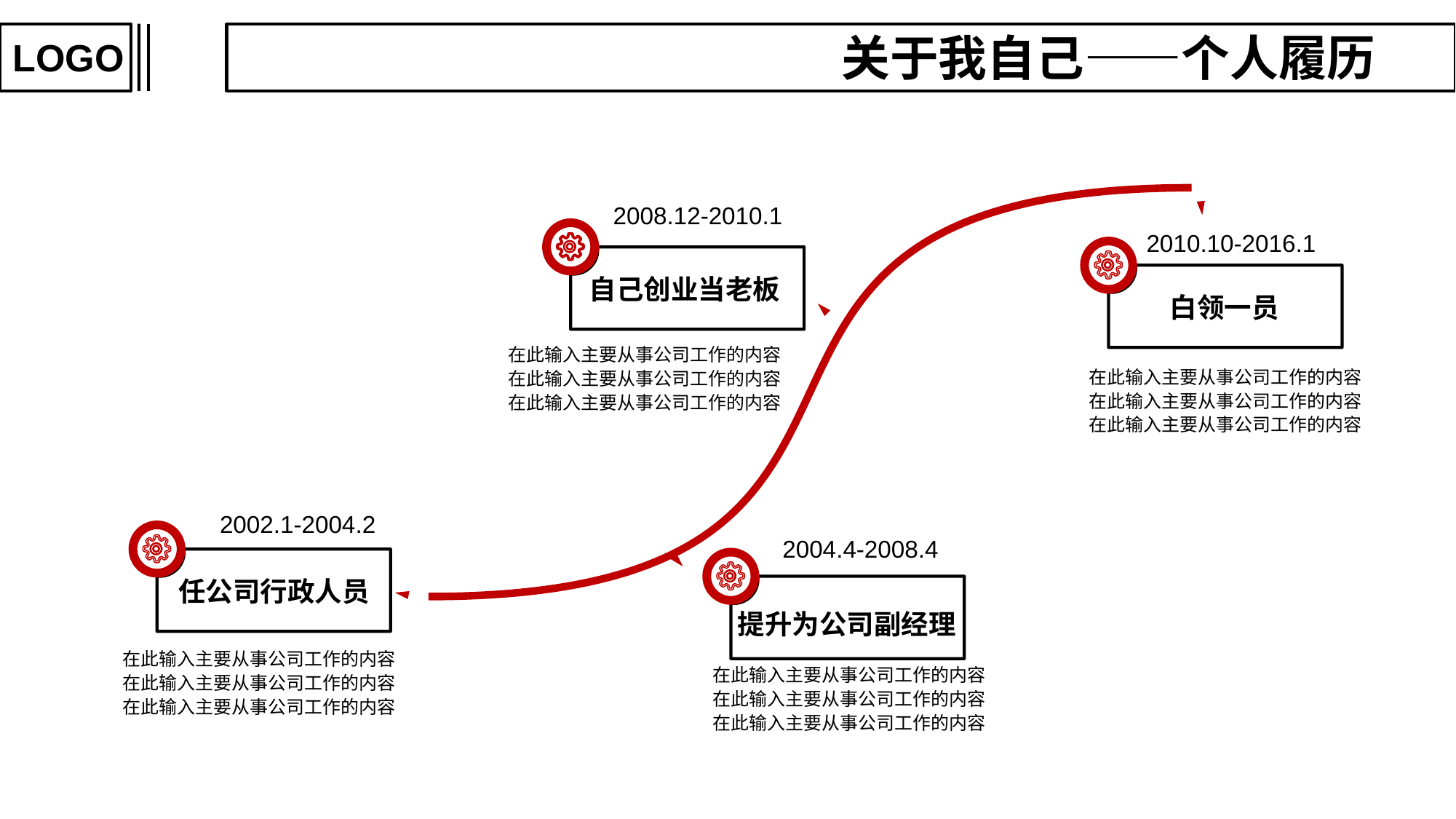

关于我自己——个人履历

LOGO
2008.12-2010.1

2010.10-2016.1

自己创业当老板
白领一员

在此输入主要从事公司工作的内容在此输入主要从事公司工作的内容
在此输入主要从事公司工作的内容
在此输入主要从事公司工作的内容在此输入主要从事公司工作的内容
在此输入主要从事公司工作的内容
2002.1-2004.2

2004.4-2008.4

任公司行政人员

提升为公司副经理
在此输入主要从事公司工作的内容
在此输入主要从事公司工作的内容
在此输入主要从事公司工作的内容
在此输入主要从事公司工作的内容在此输入主要从事公司工作的内容
在此输入主要从事公司工作的内容